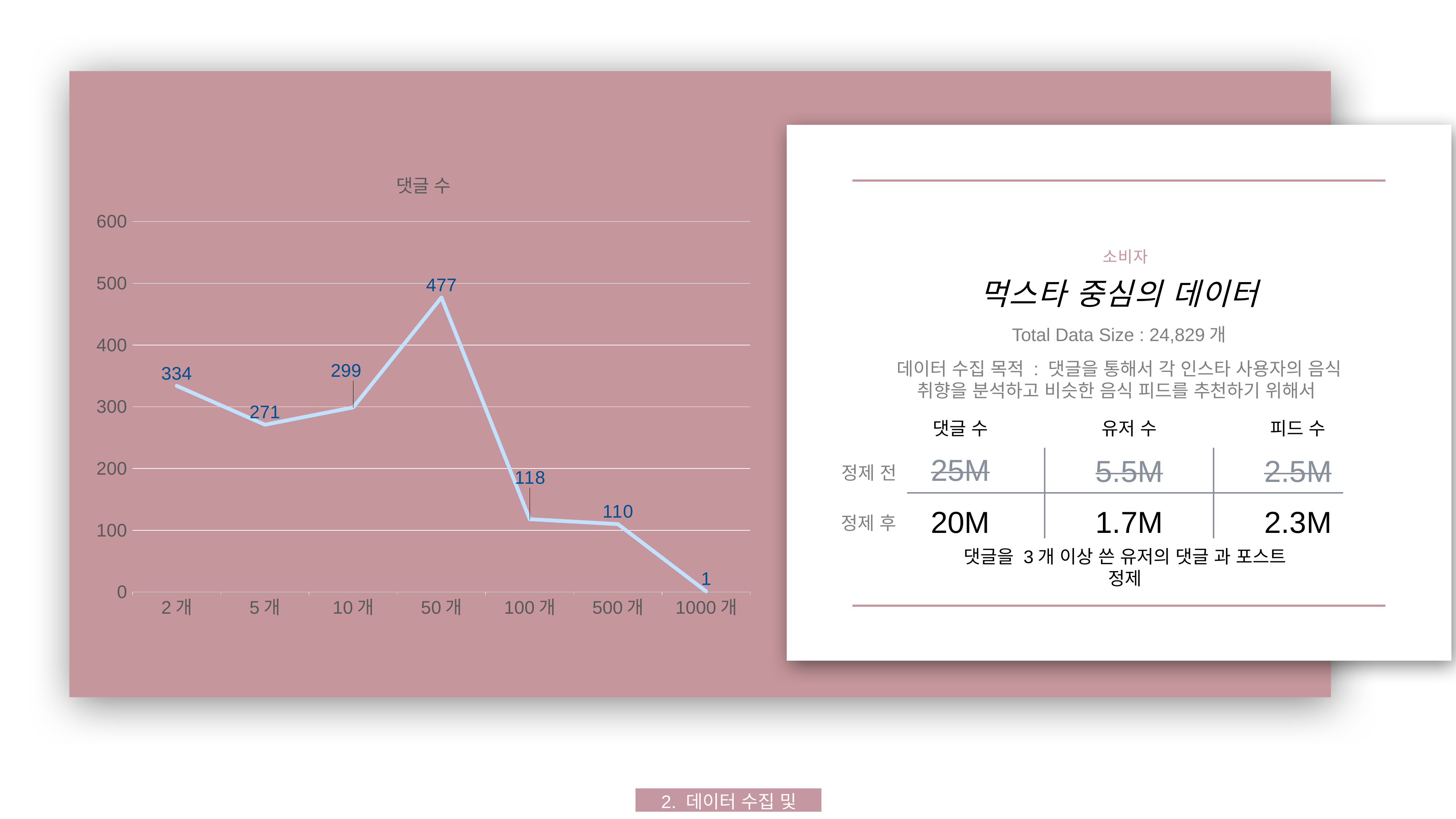

소비자
먹스타 중심의 데이터
Total Data Size : 24,829개

### Chart:

| Category | 댓글 수 |
|---|---|
| 2개 | 334.0 |
| 5개 | 271.0 |
| 10개 | 299.0 |
| 50개 | 477.0 |
| 100개 | 118.0 |
| 500개 | 110.0 |
| 1000개 | 1.0 |
데이터 수집 목적 : 댓글을 통해서 각 인스타 사용자의 음식 취향을 분석하고 비슷한 음식 피드를 추천하기 위해서
피드 수
유저 수
댓글 수
25M
5.5M
2.5M
정제 전
2.3M
20M
1.7M
정제 후
댓글을 3개 이상 쓴 유저의 댓글 과 포스트 정제
2. 데이터 수집 및 전처리